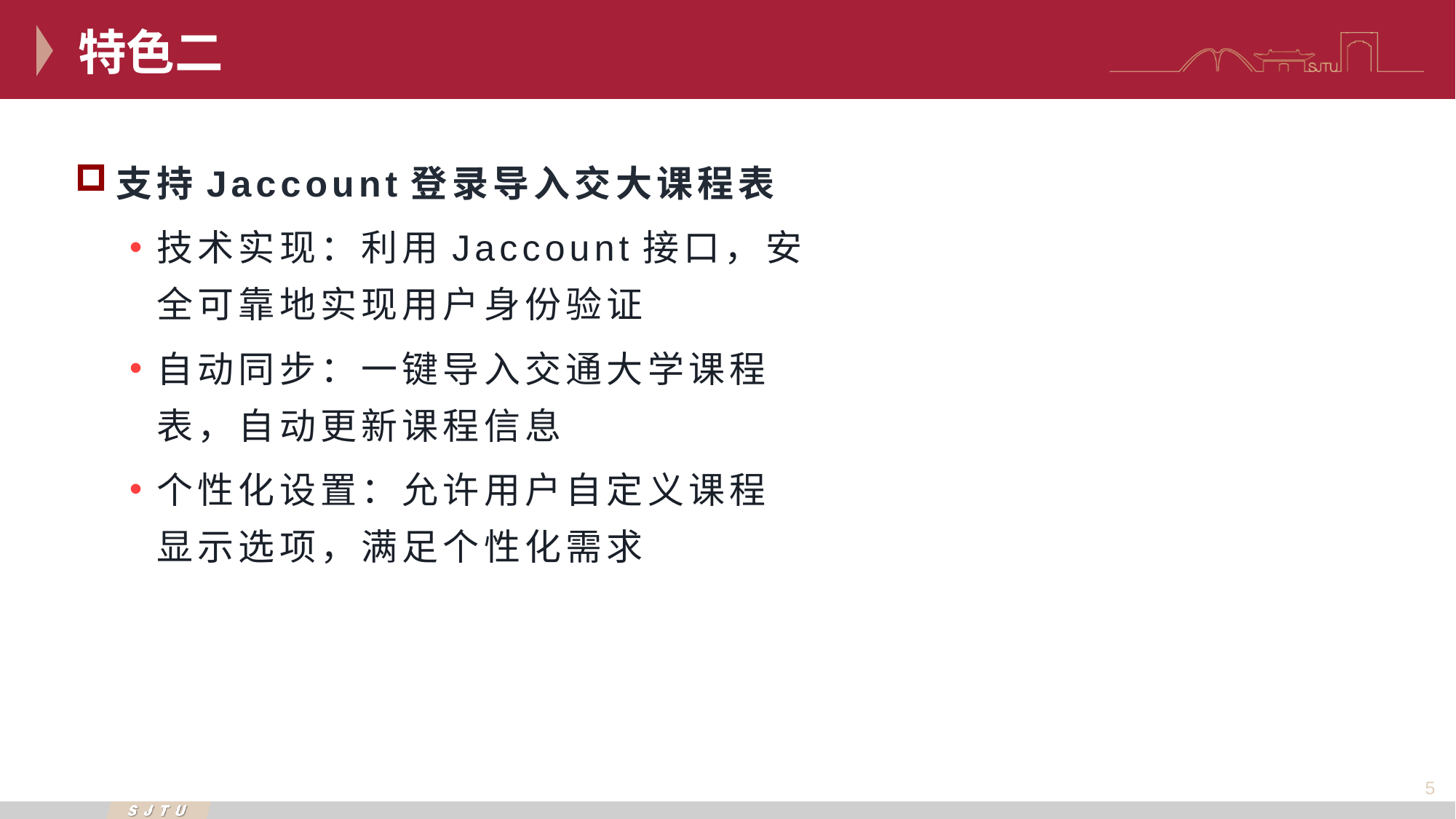

特色二
支持Jaccount登录导入交大课程表
技术实现：利用Jaccount接口，安全可靠地实现用户身份验证
自动同步：一键导入交通大学课程表，自动更新课程信息
个性化设置：允许用户自定义课程显示选项，满足个性化需求
5